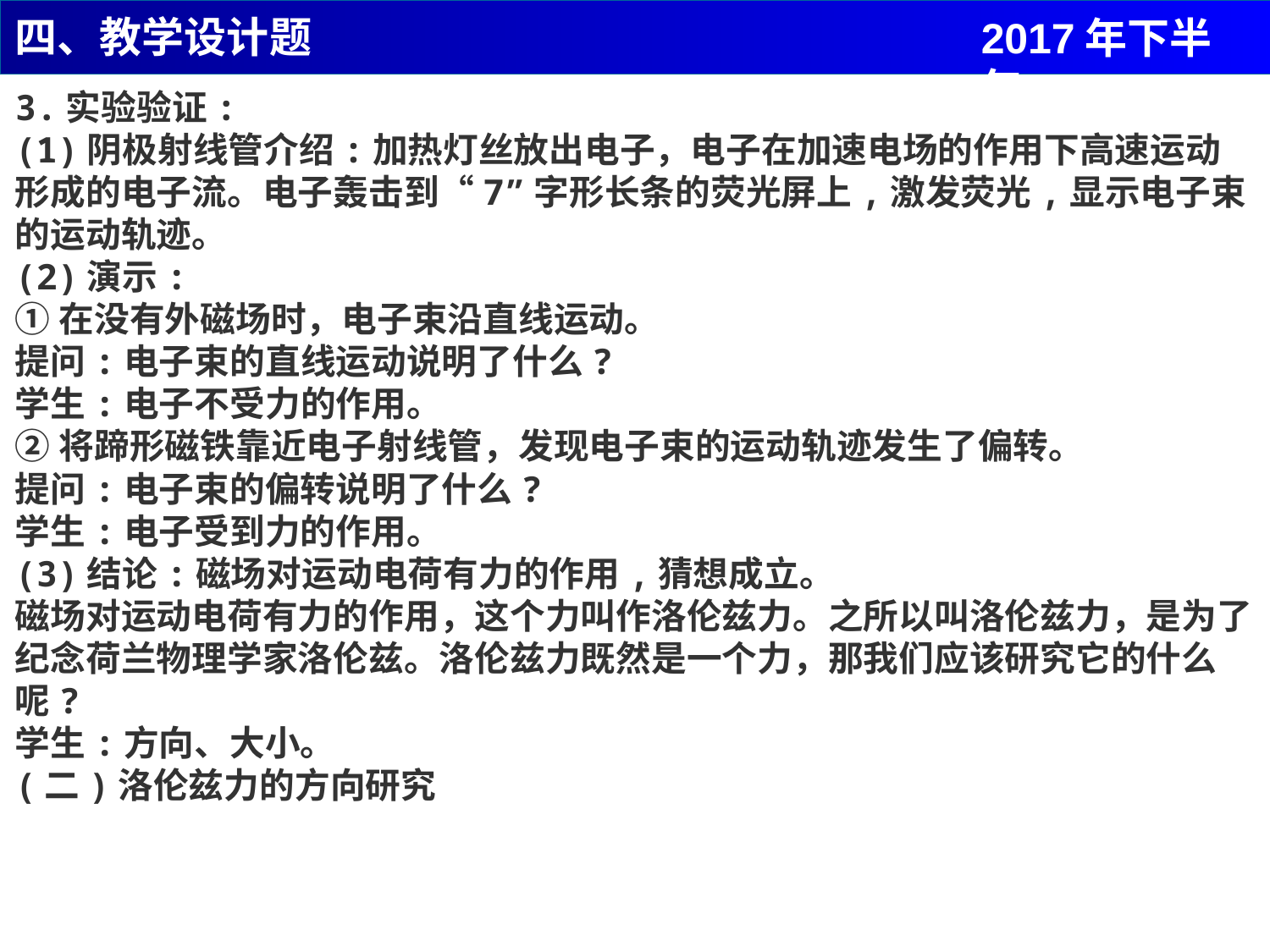

四、教学设计题
2017年下半年
3.实验验证:
(1)阴极射线管介绍:加热灯丝放出电子，电子在加速电场的作用下高速运动形成的电子流。电子轰击到“7”字形长条的荧光屏上,激发荧光,显示电子束的运动轨迹。
(2)演示:
①在没有外磁场时，电子束沿直线运动。
提问:电子束的直线运动说明了什么?
学生:电子不受力的作用。
②将蹄形磁铁靠近电子射线管，发现电子束的运动轨迹发生了偏转。
提问:电子束的偏转说明了什么?
学生:电子受到力的作用。
(3)结论:磁场对运动电荷有力的作用,猜想成立。
磁场对运动电荷有力的作用，这个力叫作洛伦兹力。之所以叫洛伦兹力，是为了纪念荷兰物理学家洛伦兹。洛伦兹力既然是一个力，那我们应该研究它的什么呢?
学生:方向、大小。
(二)洛伦兹力的方向研究